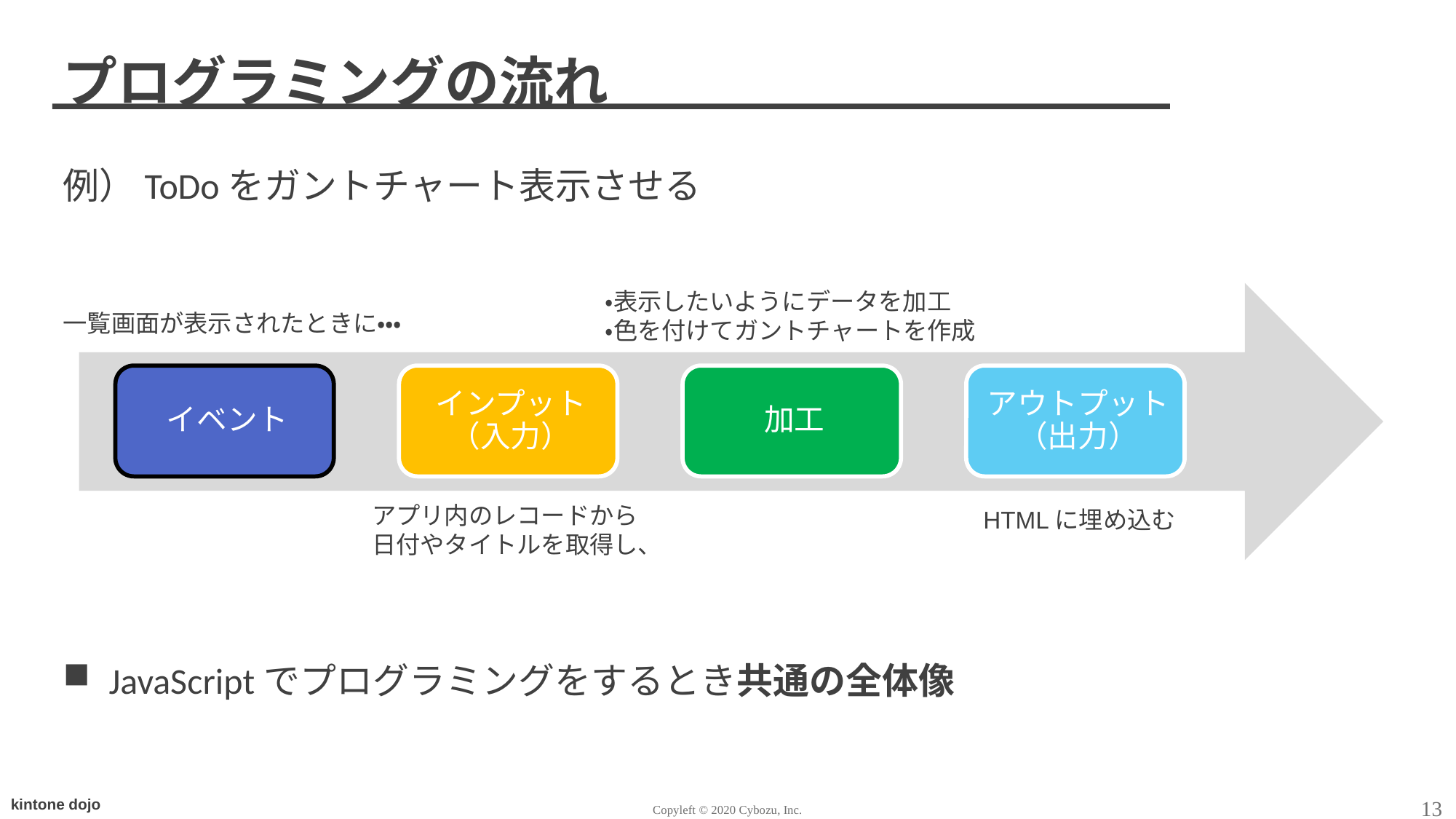

# プログラミングの流れ
例）ToDoをガントチャート表示させる

JavaScriptでプログラミングをするとき共通の全体像
・表示したいようにデータを加工
・色を付けてガントチャートを作成
イベント
インプット
（入力）
加工
アウトプット
（出力）
一覧画面が表示されたときに・・・
アプリ内のレコードから
日付やタイトルを取得し、
HTMLに埋め込む
13
Copyleft © 2020 Cybozu, Inc.